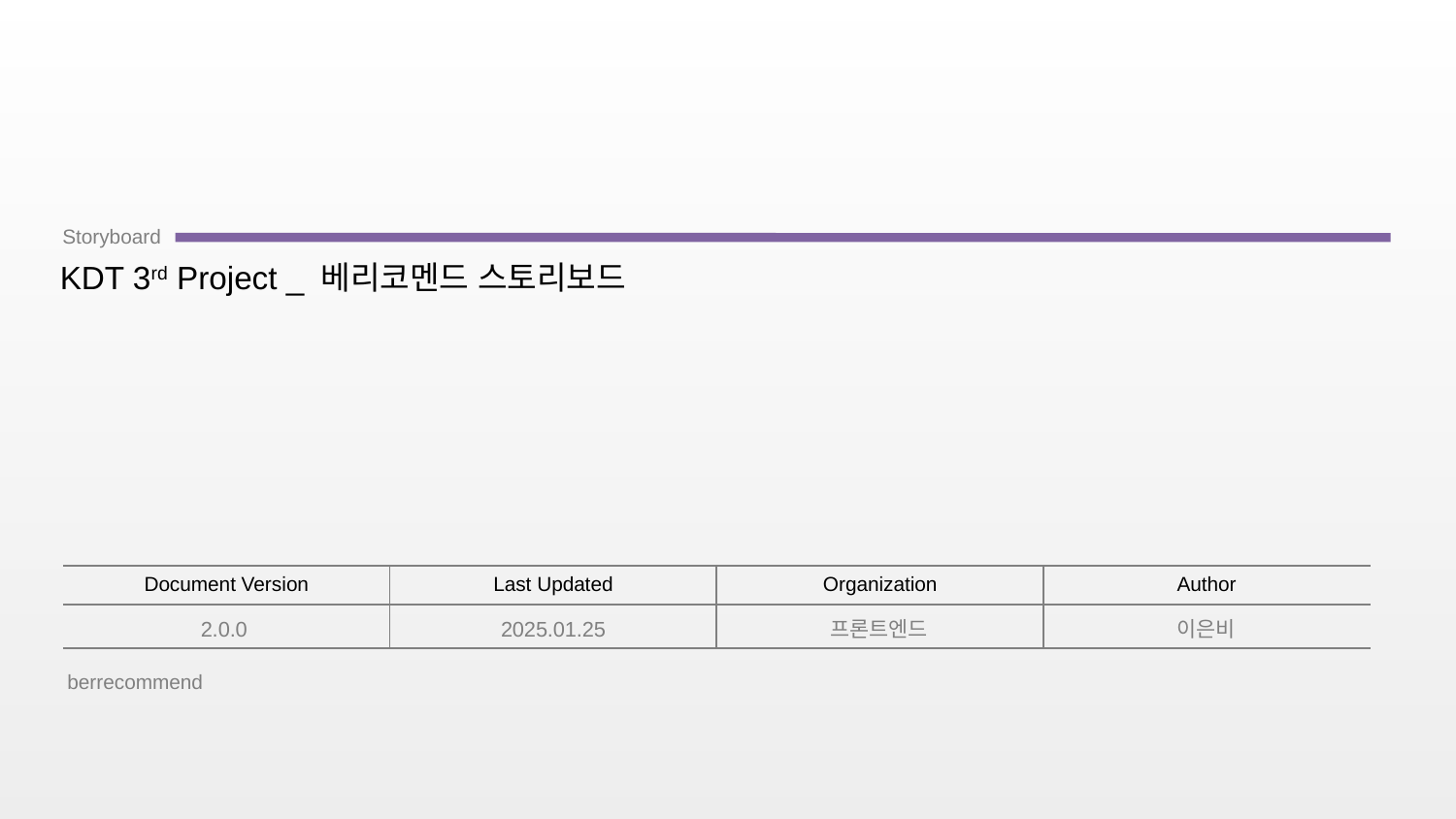

# KDT 3rd Project _ 베리코멘드 스토리보드
2.0.0
2025.01.25
프론트엔드
이은비
berrecommend